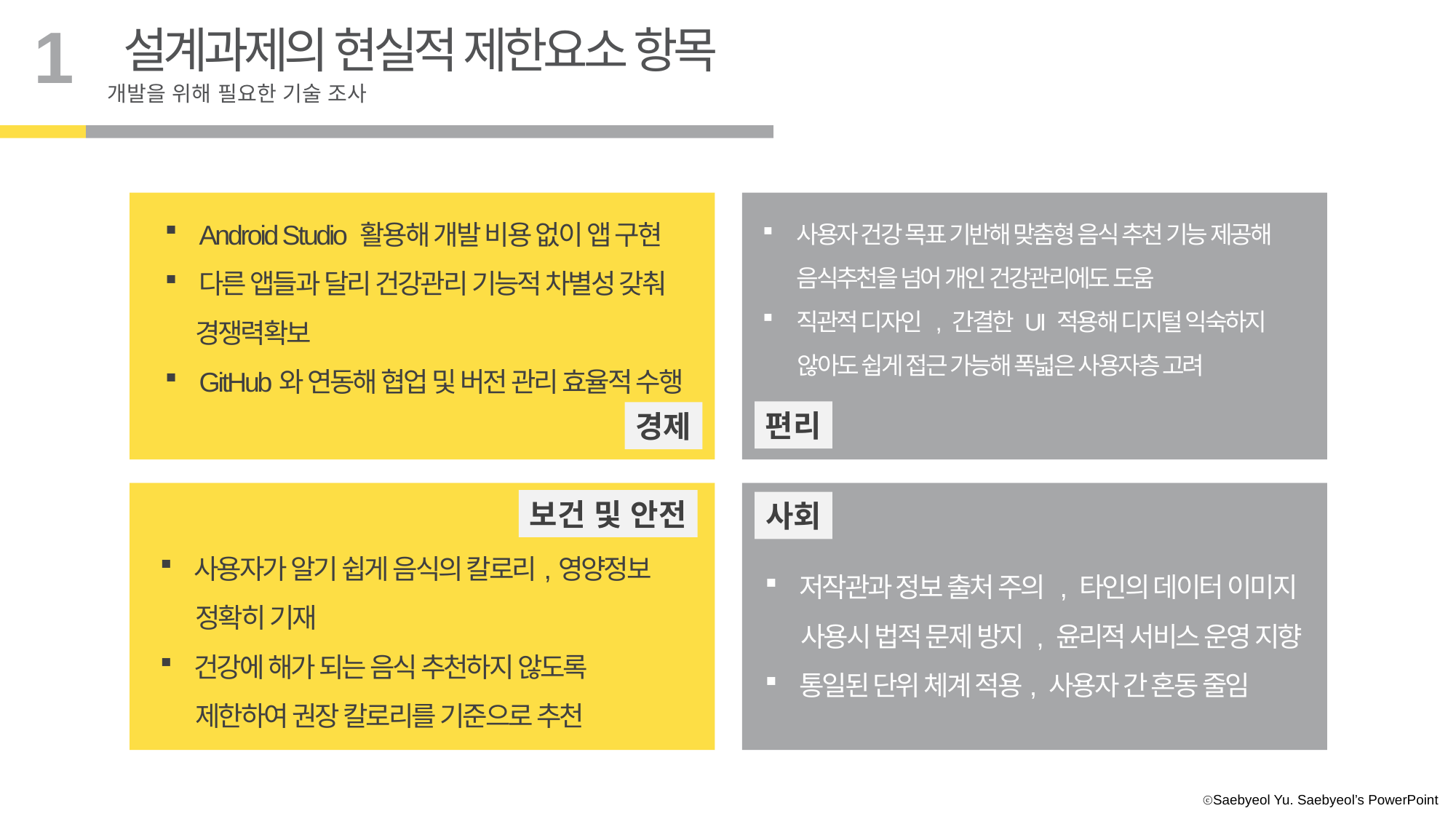

1
설계과제의 현실적 제한요소 항목
개발을 위해 필요한 기술 조사

Android Studio 활용해 개발 비용 없이 앱 구현
다른 앱들과 달리 건강관리 기능적 차별성 갖춰
    경쟁력확보
GitHub와 연동해 협업 및 버전 관리 효율적 수행
사용자 건강 목표 기반해 맞춤형 음식 추천 기능 제공해 음식추천을 넘어 개인 건강관리에도 도움
직관적 디자인 , 간결한 UI 적용해 디지털 익숙하지
      않아도 쉽게 접근 가능해 폭넓은 사용자층 고려

편리
경제

보건 및 안전
사회
사용자가 알기 쉽게 음식의 칼로리,영양정보
     정확히 기재
건강에 해가 되는 음식 추천하지 않도록
     제한하여 권장 칼로리를 기준으로 추천

저작관과 정보 출처 주의 , 타인의 데이터 이미지
     사용시 법적 문제 방지 , 윤리적 서비스 운영 지향
통일된 단위 체계 적용, 사용자 간 혼동 줄임